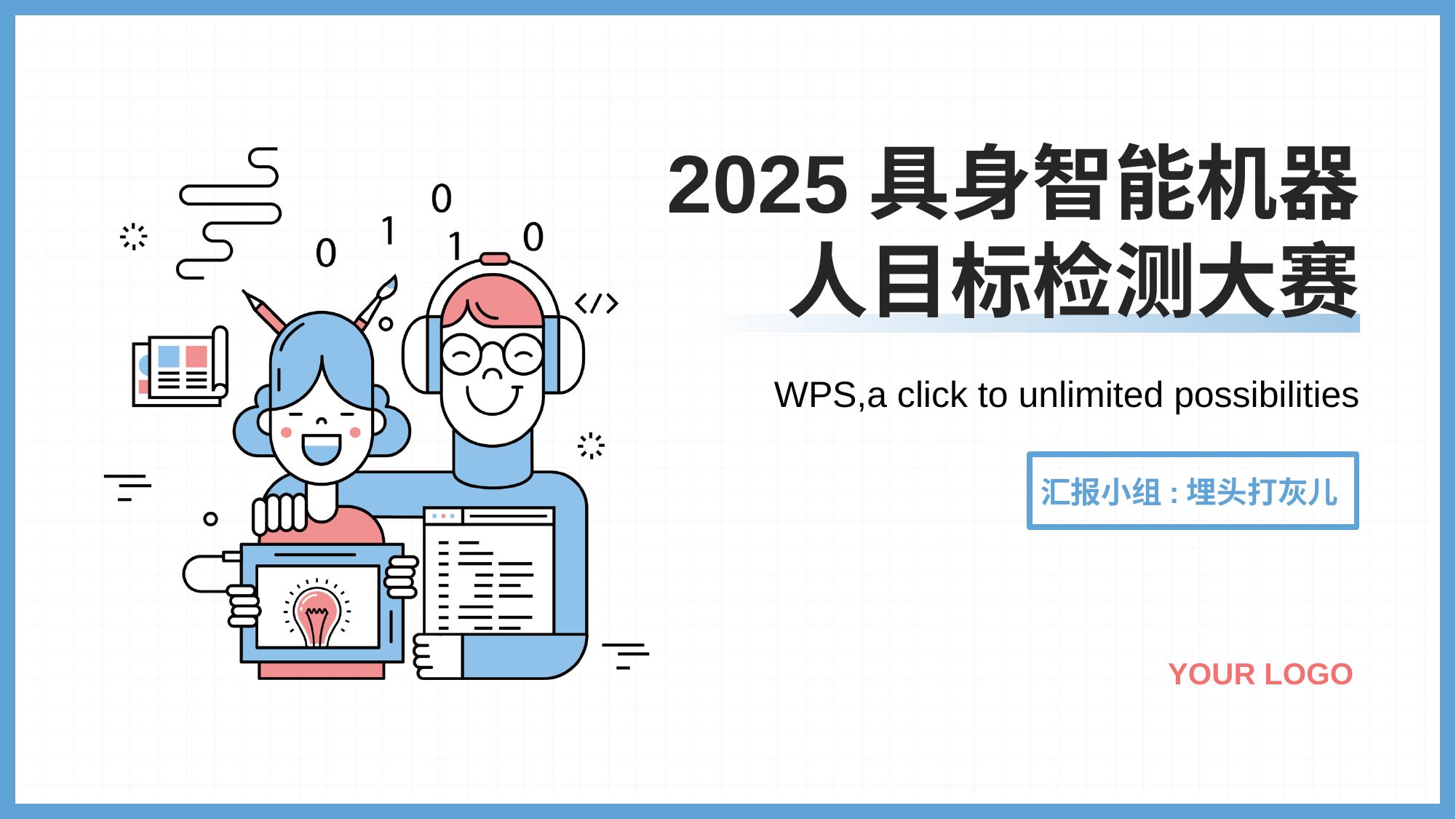

# 2025具身智能机器人目标检测大赛
WPS,a click to unlimited possibilities
汇报小组:埋头打灰儿
YOUR LOGO